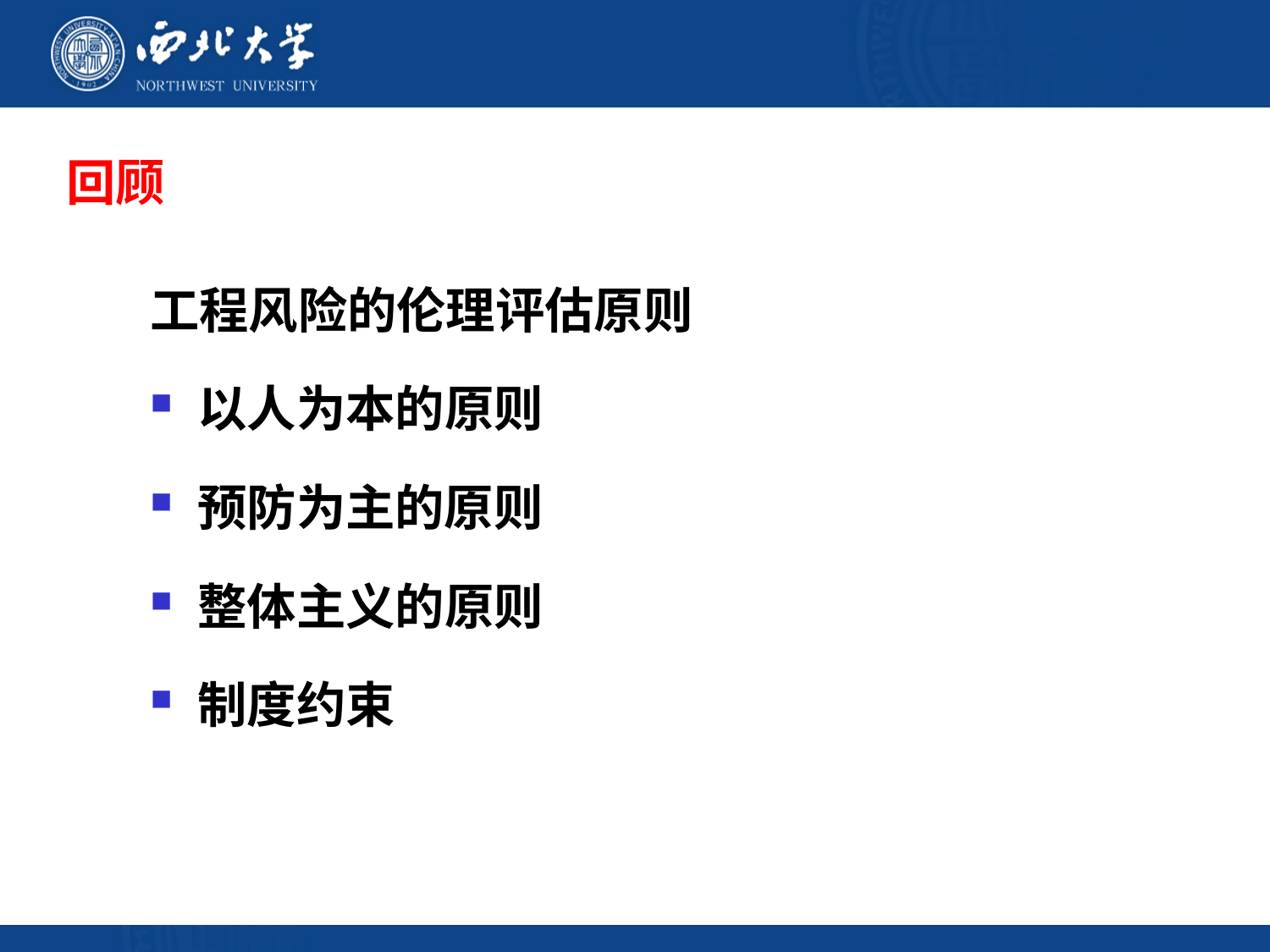

回顾
工程风险的伦理评估原则
以人为本的原则
预防为主的原则
整体主义的原则
制度约束